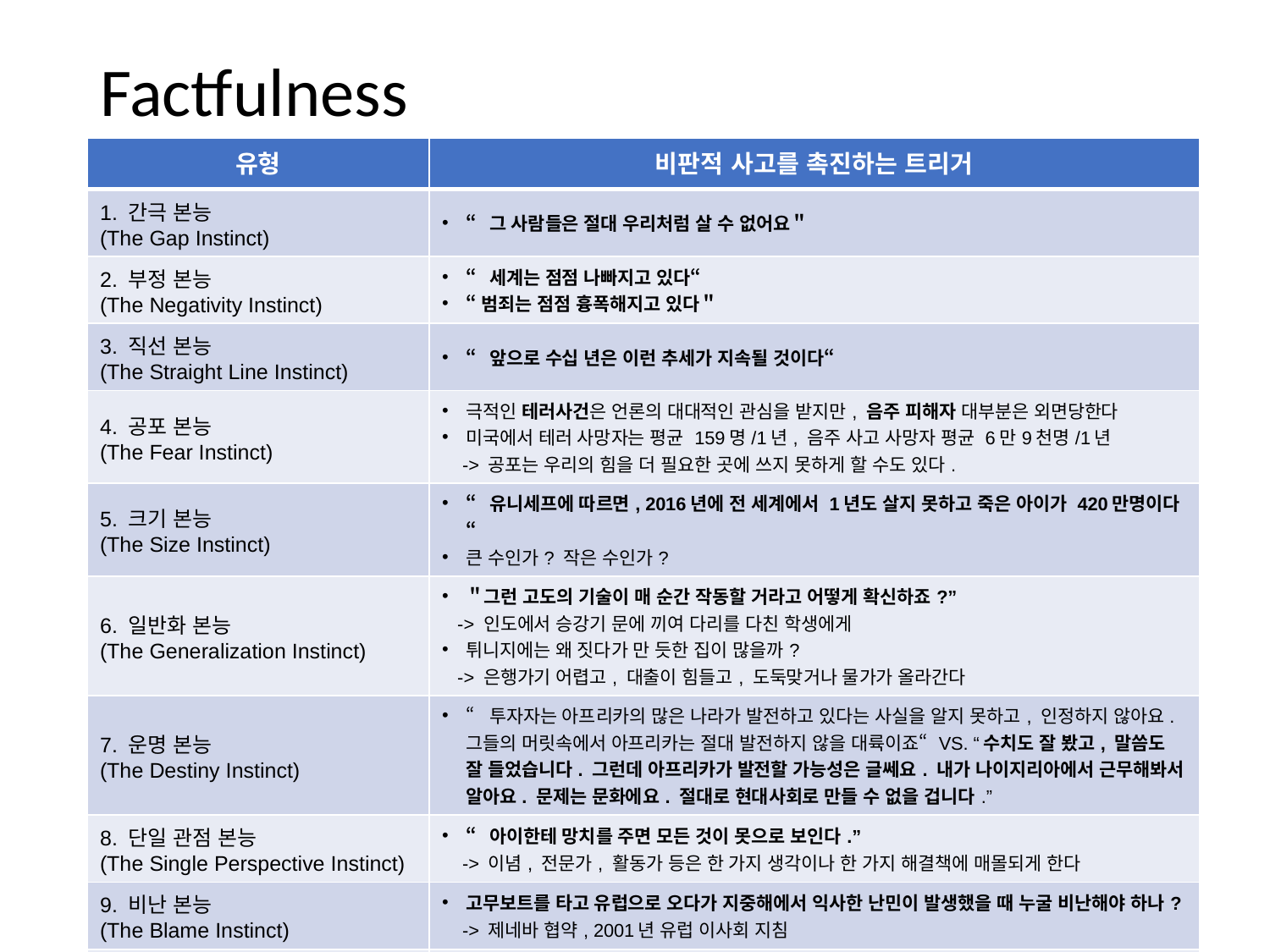

# Factfulness
| 유형 | 비판적 사고를 촉진하는 트리거 |
| --- | --- |
| 1. 간극 본능 (The Gap Instinct) | “그 사람들은 절대 우리처럼 살 수 없어요＂ |
| 2. 부정 본능 (The Negativity Instinct) | “세계는 점점 나빠지고 있다“ “범죄는 점점 흉폭해지고 있다＂ |
| 3. 직선 본능 (The Straight Line Instinct) | “앞으로 수십 년은 이런 추세가 지속될 것이다“ |
| 4. 공포 본능 (The Fear Instinct) | 극적인 테러사건은 언론의 대대적인 관심을 받지만, 음주 피해자 대부분은 외면당한다 미국에서 테러 사망자는 평균 159명/1년, 음주 사고 사망자 평균 6만9천명/1년 -> 공포는 우리의 힘을 더 필요한 곳에 쓰지 못하게 할 수도 있다. |
| 5. 크기 본능 (The Size Instinct) | “유니세프에 따르면, 2016년에 전 세계에서 1년도 살지 못하고 죽은 아이가 420만명이다“ 큰 수인가? 작은 수인가? |
| 6. 일반화 본능 (The Generalization Instinct) | ＂그런 고도의 기술이 매 순간 작동할 거라고 어떻게 확신하죠?” -> 인도에서 승강기 문에 끼여 다리를 다친 학생에게 튀니지에는 왜 짓다가 만 듯한 집이 많을까? -> 은행가기 어렵고, 대출이 힘들고, 도둑맞거나 물가가 올라간다 |
| 7. 운명 본능 (The Destiny Instinct) | “투자자는 아프리카의 많은 나라가 발전하고 있다는 사실을 알지 못하고, 인정하지 않아요. 그들의 머릿속에서 아프리카는 절대 발전하지 않을 대륙이죠“ VS. “수치도 잘 봤고, 말씀도 잘 들었습니다. 그런데 아프리카가 발전할 가능성은 글쎄요. 내가 나이지리아에서 근무해봐서 알아요. 문제는 문화에요. 절대로 현대사회로 만들 수 없을 겁니다.” |
| 8. 단일 관점 본능 (The Single Perspective Instinct) | “아이한테 망치를 주면 모든 것이 못으로 보인다.” -> 이념, 전문가, 활동가 등은 한 가지 생각이나 한 가지 해결책에 매몰되게 한다 |
| 9. 비난 본능 (The Blame Instinct) | 고무보트를 타고 유럽으로 오다가 지중해에서 익사한 난민이 발생했을 때 누굴 비난해야 하나? -> 제네바 협약, 2001년 유럽 이사회 지침 |
| 10. 다급함 본능 (The Urgency Instinct) | “뭔가 조치를 취해야 합니다“ “지금 사야 한다. 이런 기회는 다시 오지 않는다＂ |